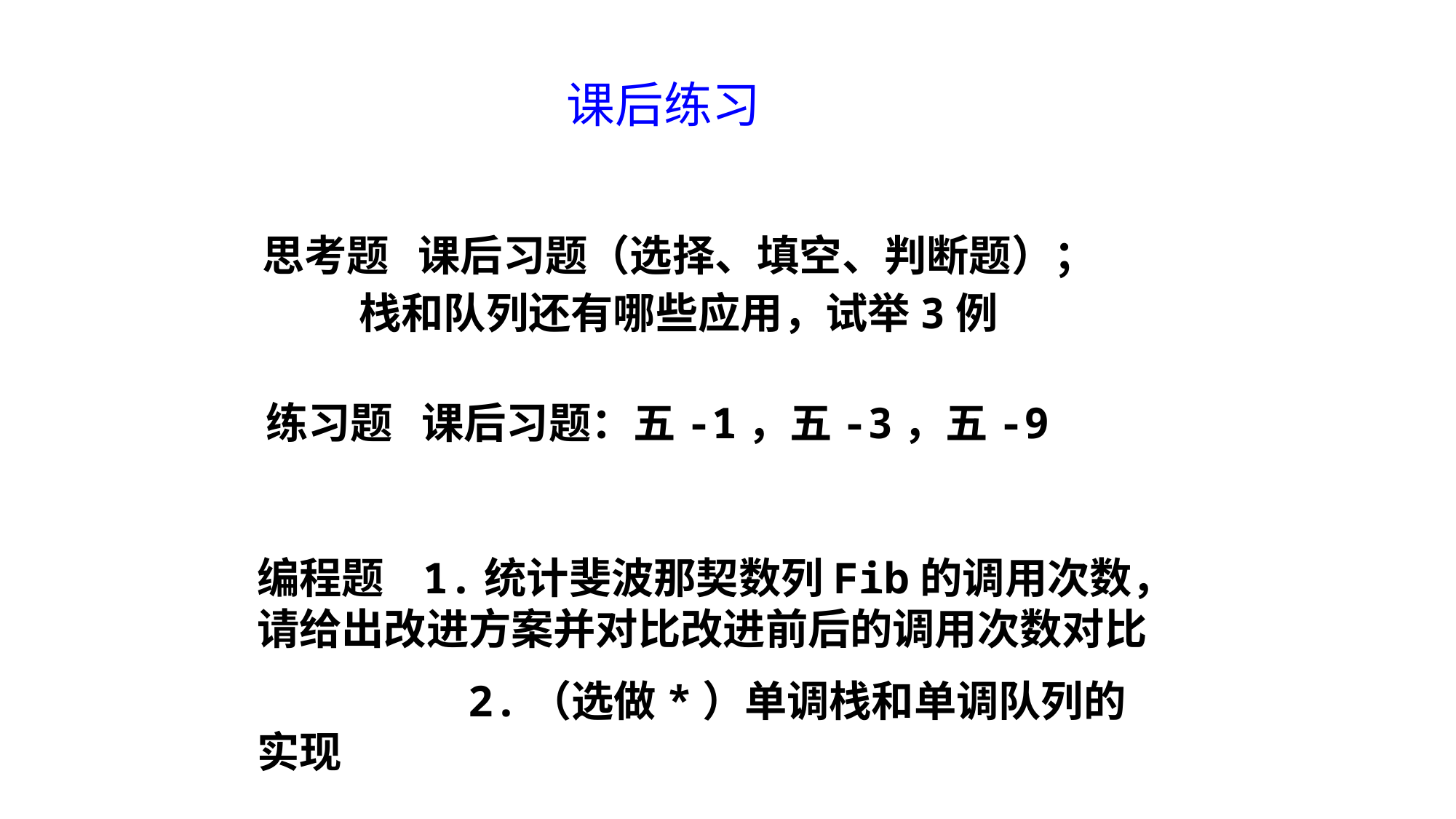

课后练习
思考题   课后习题（选择、填空、判断题）；
         栈和队列还有哪些应用，试举3例
练习题   课后习题：五-1，五-3，五-9

编程题   1.统计斐波那契数列Fib的调用次数，请给出改进方案并对比改进前后的调用次数对比
	    2.（选做*）单调栈和单调队列的实现